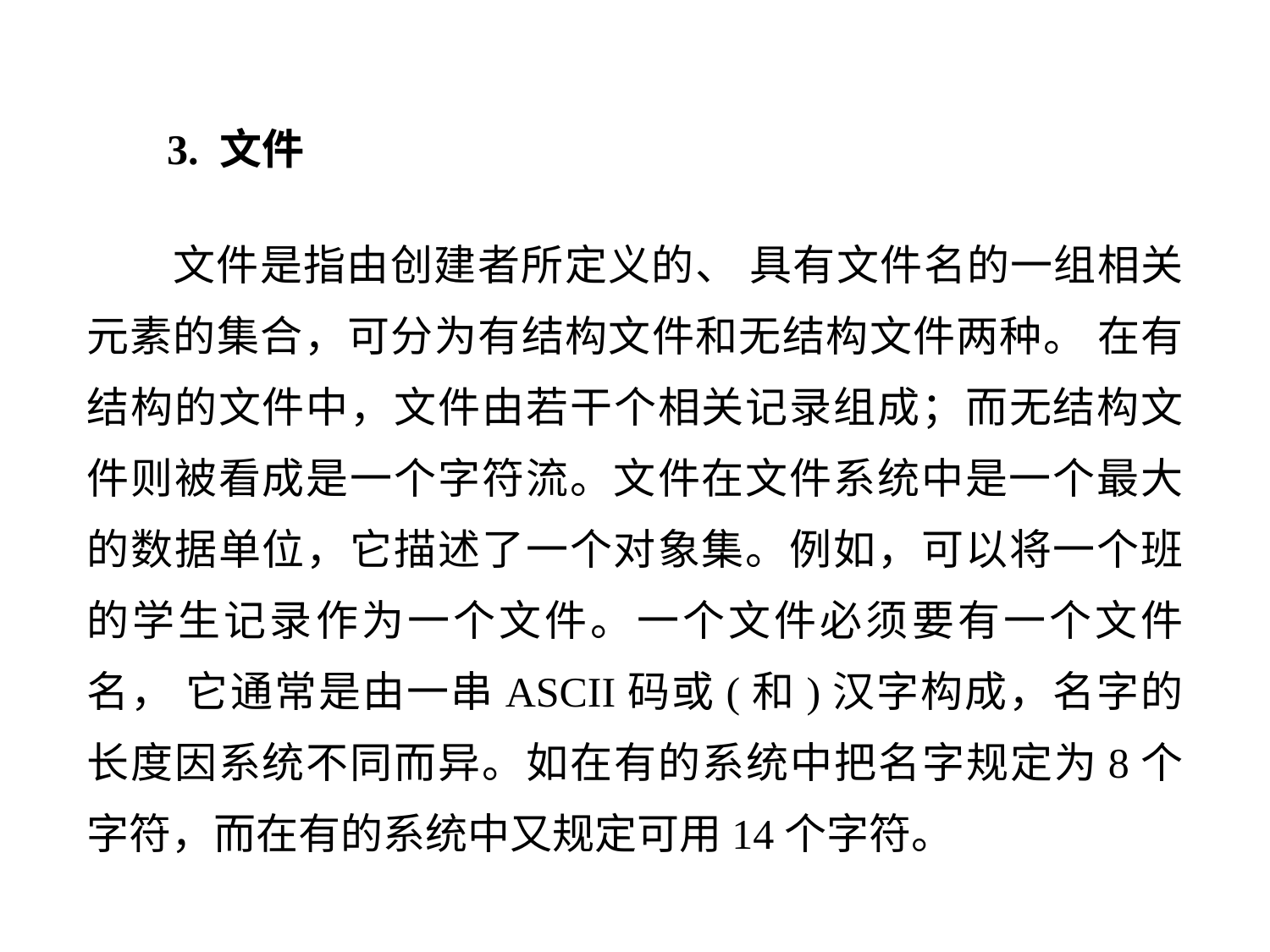

3. 文件
       文件是指由创建者所定义的、 具有文件名的一组相关元素的集合，可分为有结构文件和无结构文件两种。 在有结构的文件中，文件由若干个相关记录组成；而无结构文件则被看成是一个字符流。文件在文件系统中是一个最大的数据单位，它描述了一个对象集。例如，可以将一个班的学生记录作为一个文件。一个文件必须要有一个文件名， 它通常是由一串ASCII码或(和)汉字构成，名字的长度因系统不同而异。如在有的系统中把名字规定为8个字符，而在有的系统中又规定可用14个字符。